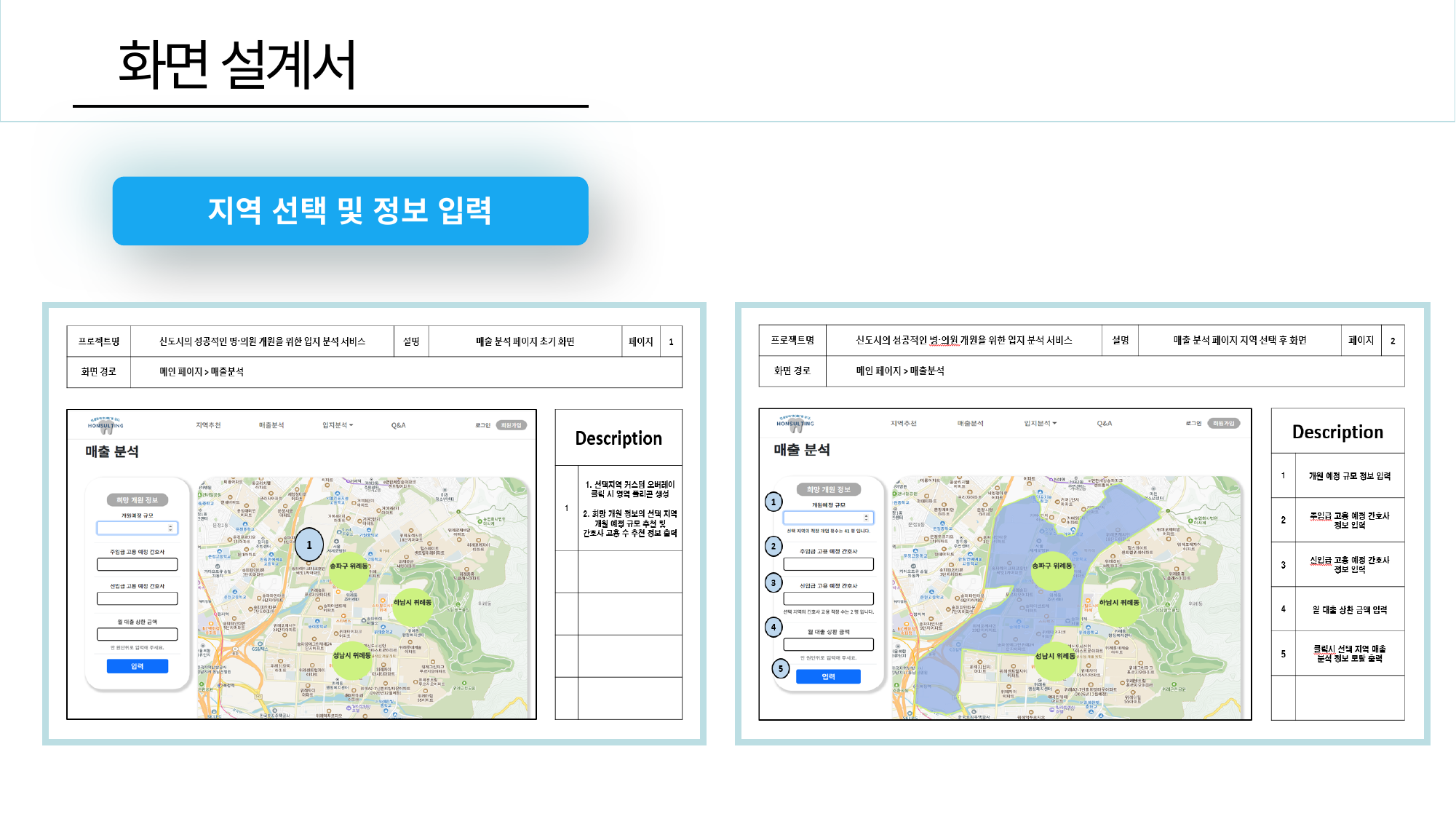

화면 설계서

지역 선택 및 정보 입력